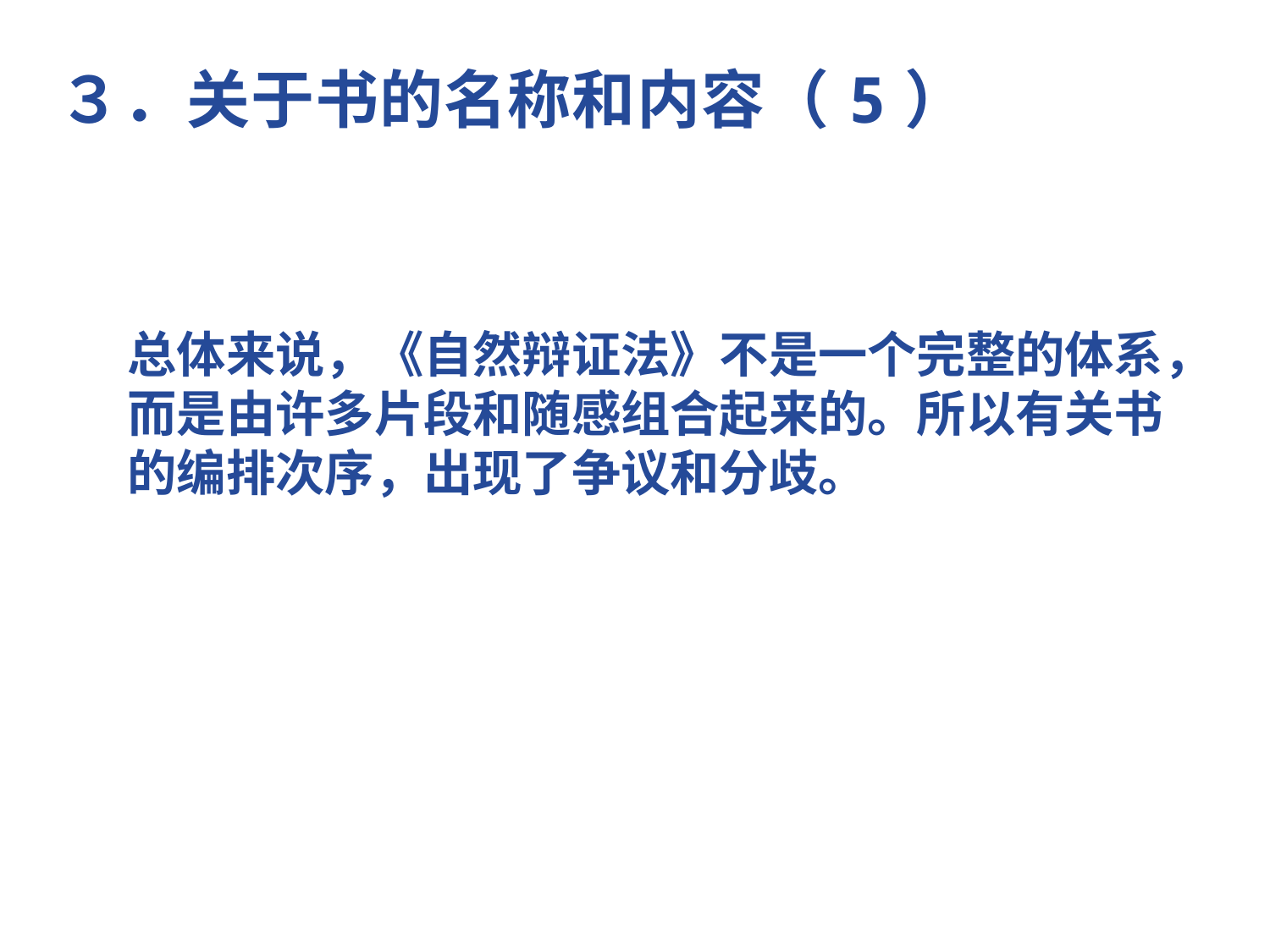

# ３．关于书的名称和内容（5）
总体来说，《自然辩证法》不是一个完整的体系，而是由许多片段和随感组合起来的。所以有关书的编排次序，出现了争议和分歧。